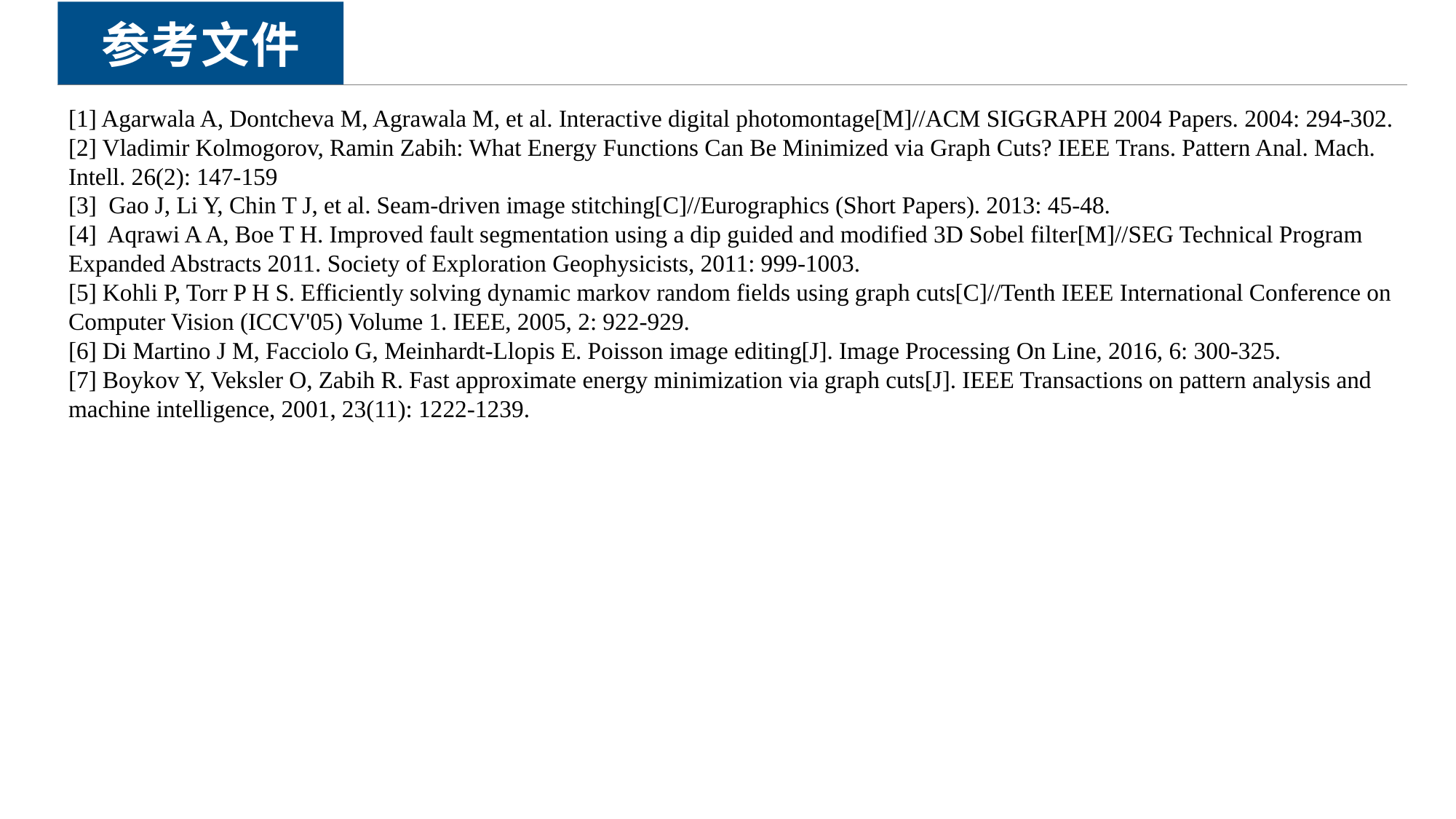

参考文件
[1] Agarwala A, Dontcheva M, Agrawala M, et al. Interactive digital photomontage[M]//ACM SIGGRAPH 2004 Papers. 2004: 294-302.
[2] Vladimir Kolmogorov, Ramin Zabih: What Energy Functions Can Be Minimized via Graph Cuts? IEEE Trans. Pattern Anal. Mach. Intell. 26(2): 147-159
[3]  Gao J, Li Y, Chin T J, et al. Seam-driven image stitching[C]//Eurographics (Short Papers). 2013: 45-48.
[4]  Aqrawi A A, Boe T H. Improved fault segmentation using a dip guided and modified 3D Sobel filter[M]//SEG Technical Program Expanded Abstracts 2011. Society of Exploration Geophysicists, 2011: 999-1003.
[5] Kohli P, Torr P H S. Efficiently solving dynamic markov random fields using graph cuts[C]//Tenth IEEE International Conference on Computer Vision (ICCV'05) Volume 1. IEEE, 2005, 2: 922-929.
[6] Di Martino J M, Facciolo G, Meinhardt-Llopis E. Poisson image editing[J]. Image Processing On Line, 2016, 6: 300-325.
[7] Boykov Y, Veksler O, Zabih R. Fast approximate energy minimization via graph cuts[J]. IEEE Transactions on pattern analysis and machine intelligence, 2001, 23(11): 1222-1239.